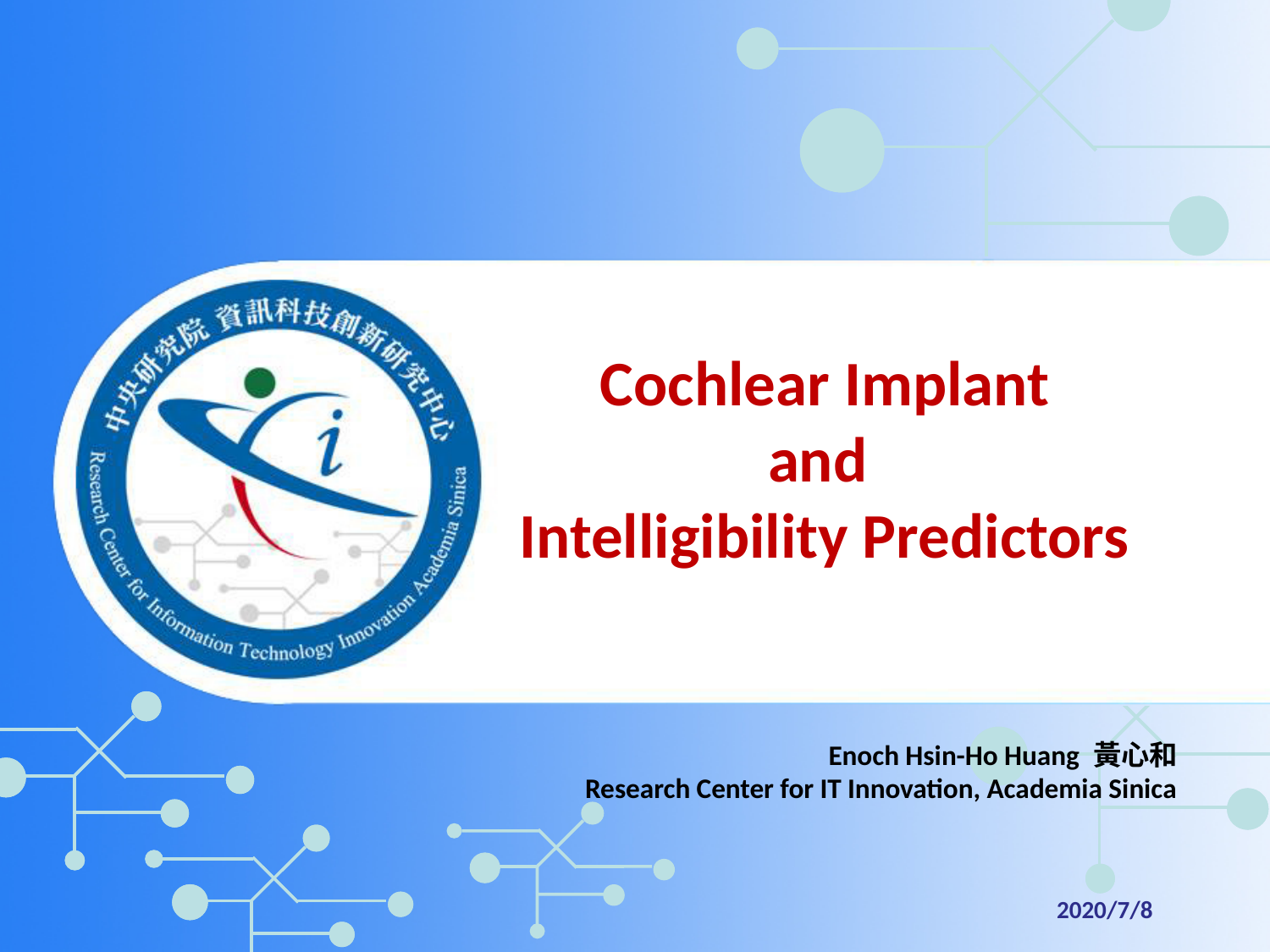

Cochlear Implant
and
Intelligibility Predictors
Enoch Hsin-Ho Huang 黃心和
Research Center for IT Innovation, Academia Sinica

2020/7/8